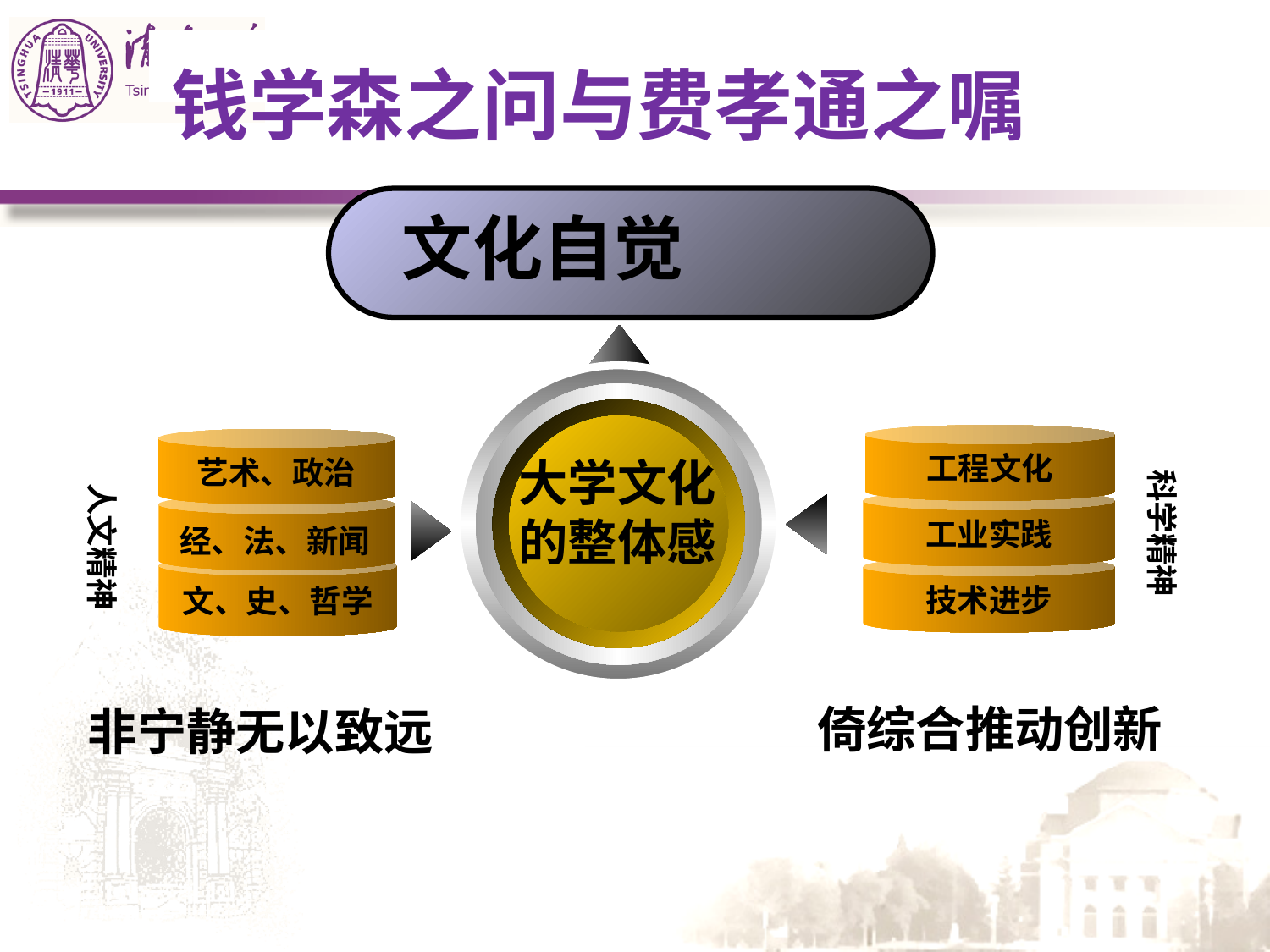

# 钱学森之问与费孝通之嘱

      文化自觉

工程文化
艺术、政治
大学文化的整体感
科学精神
人文精神
工业实践

经、法、新闻

技术进步
文、史、哲学
倚综合推动创新
非宁静无以致远
价值取向
思维方式
情感模式
生存模式